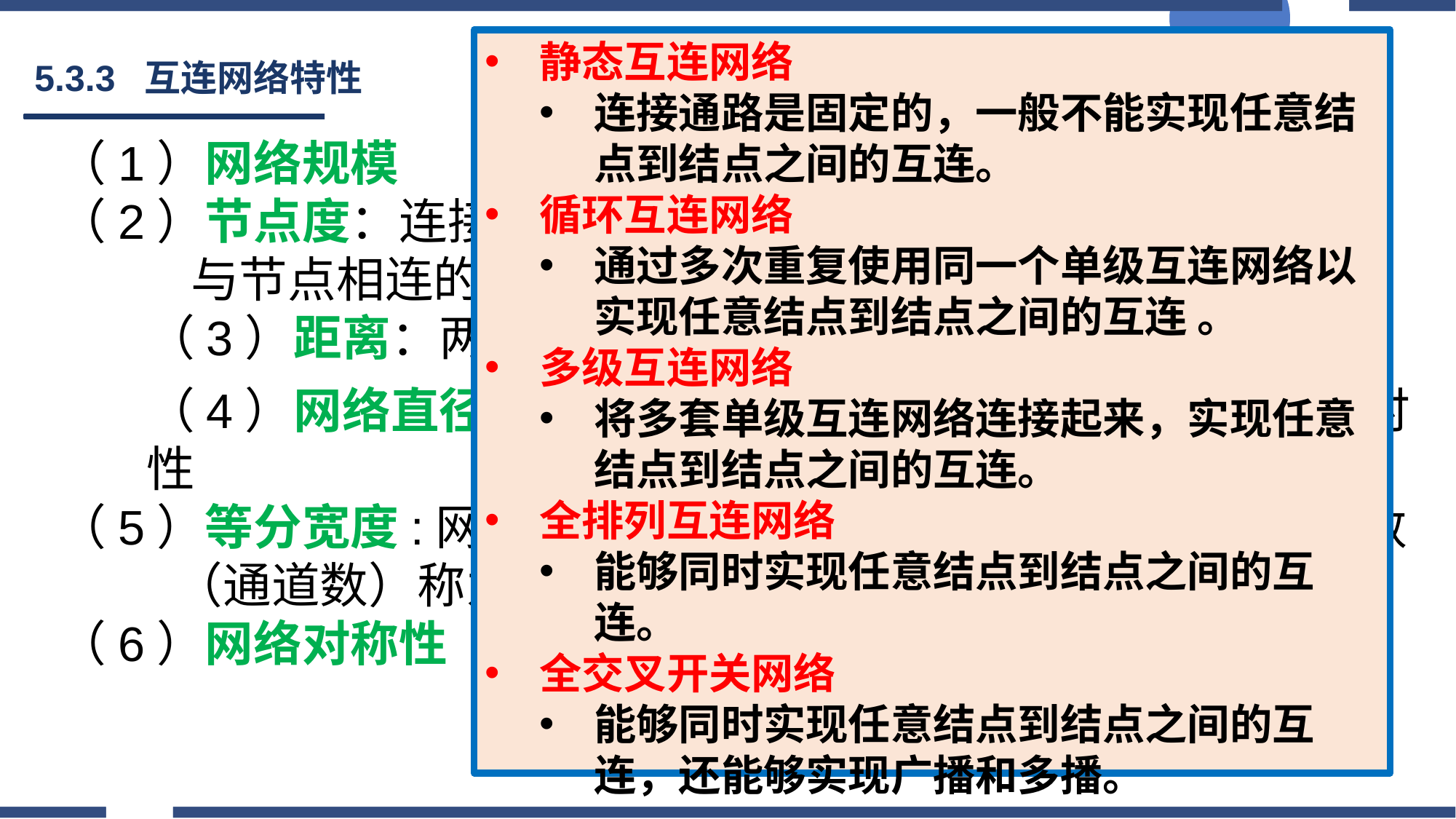

静态互连网络
连接通路是固定的，一般不能实现任意结点到结点之间的互连。
循环互连网络
通过多次重复使用同一个单级互连网络以实现任意结点到结点之间的互连 。
多级互连网络
将多套单级互连网络连接起来，实现任意结点到结点之间的互连。
全排列互连网络
能够同时实现任意结点到结点之间的互连。
全交叉开关网络
能够同时实现任意结点到结点之间的互连，还能够实现广播和多播。

# 5.3.3  互连网络特性
（1）网络规模
（2）节点度：连接度
   与节点相连的边数，用于表示节点所需要的 I/O 端口数
（3）距离：两节点之间相连的最少边数
（4）网络直径：任两节点距离的最大值，反映网络的延时性
（5）等分宽度:网络被分成相等两半时，沿分界面的最小边数（通道数）称为通道等分宽度
（6）网络对称性